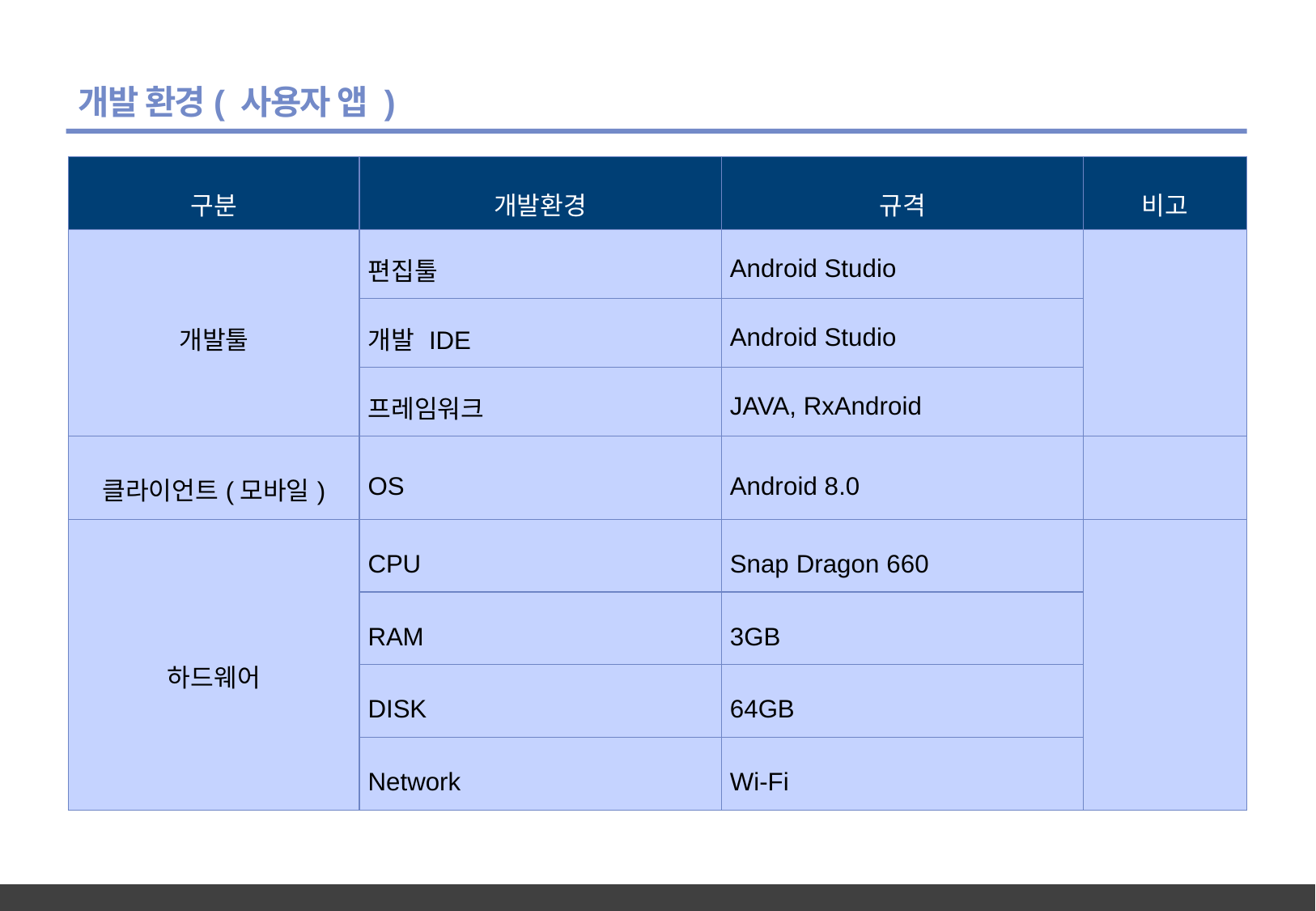

개발 환경( 사용자 앱 )

| 구분 | 개발환경 | 규격 | 비고 |
| --- | --- | --- | --- |
| 개발툴 | 편집툴 | Android Studio |  |
|  | 개발 IDE | Android Studio |  |
|  | 프레임워크 | JAVA, RxAndroid |  |
| 클라이언트(모바일) | OS | Android 8.0 |  |
| 하드웨어 | CPU | Snap Dragon 660 |  |
|  | RAM | 3GB |  |
|  | DISK | 64GB |  |
|  | Network | Wi-Fi |  |